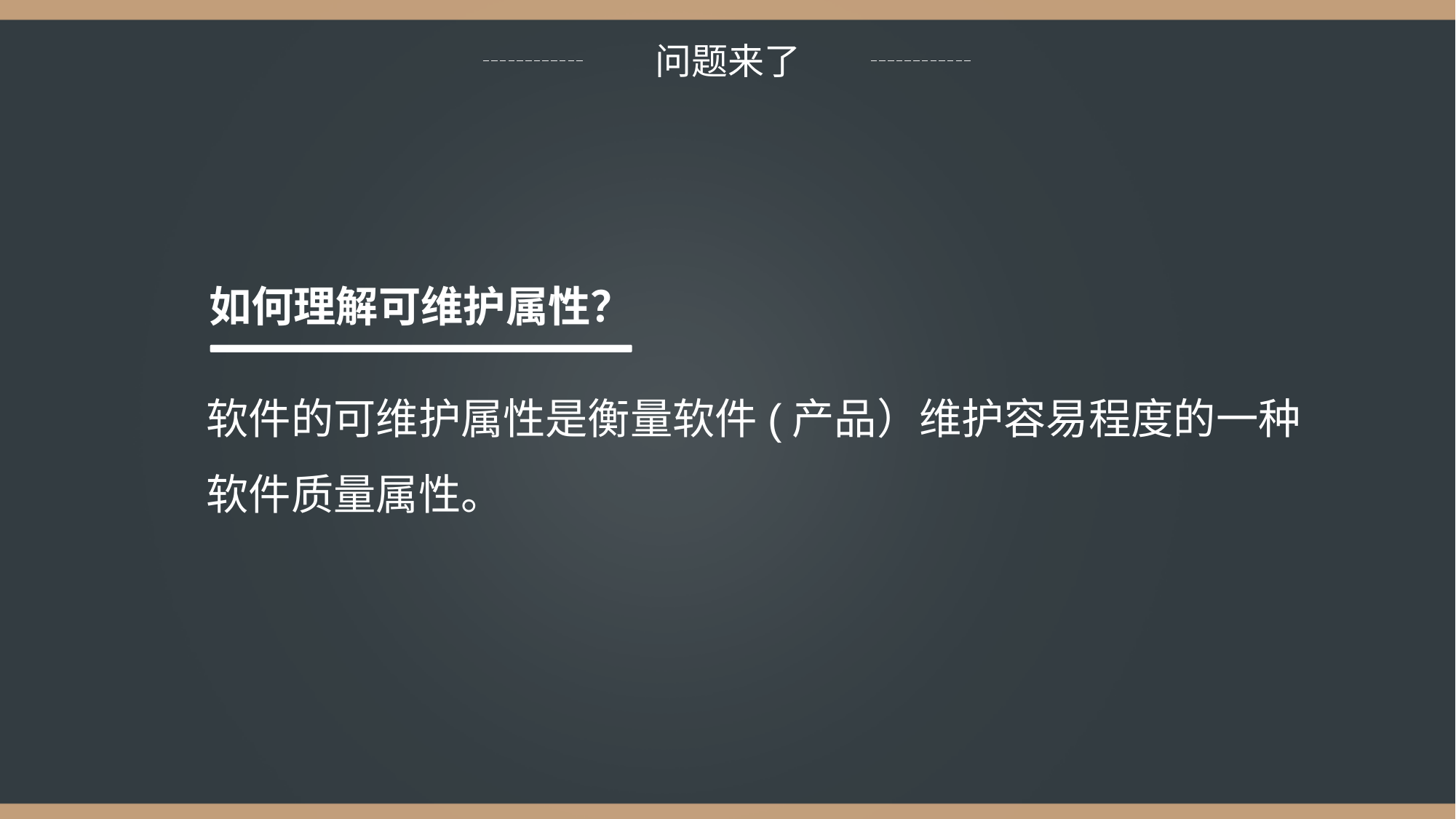

问题来了
如何理解可维护属性？

软件的可维护属性是衡量软件(产品）维护容易程度的一种软件质量属性。